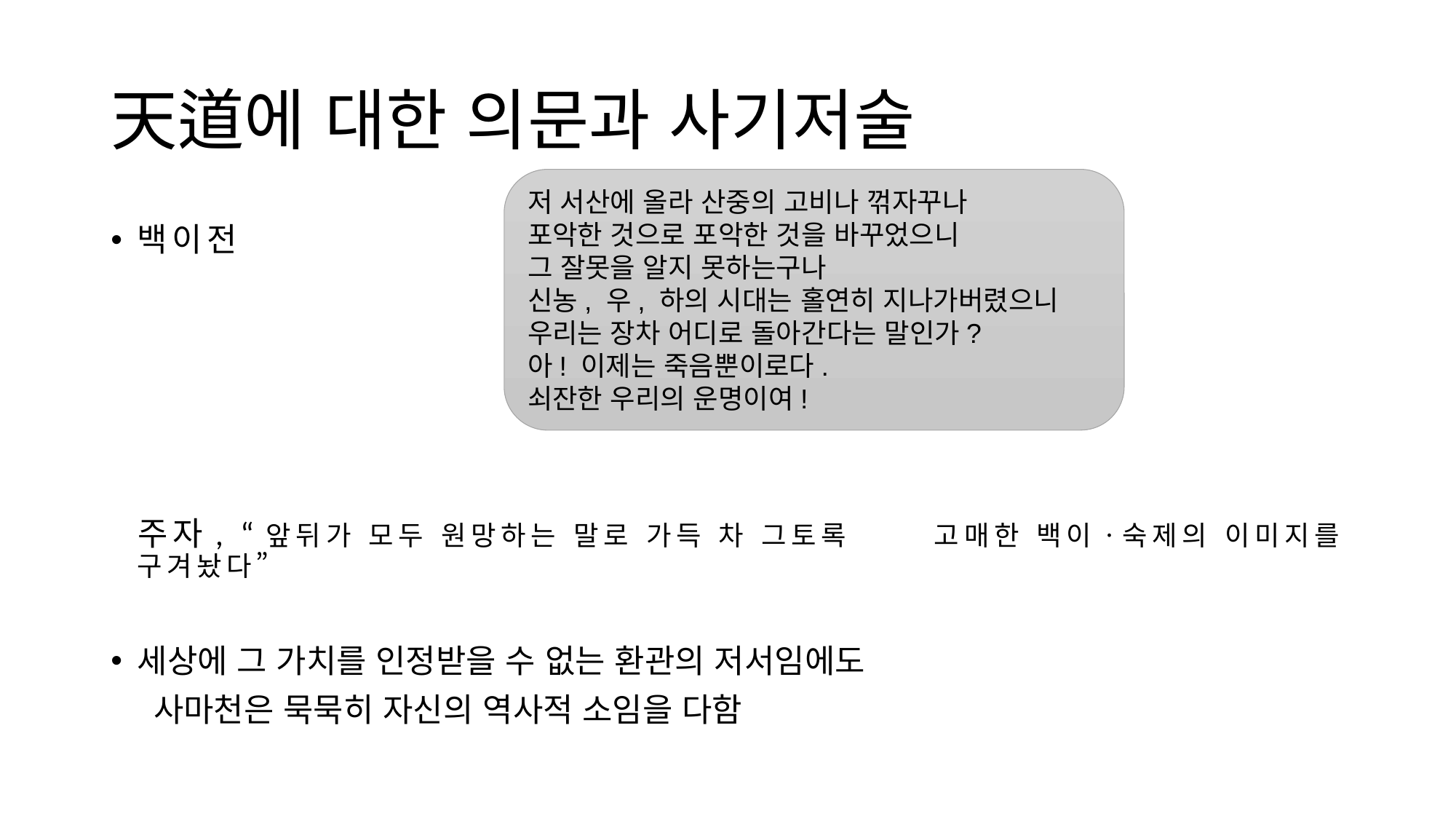

# 天道에 대한 의문과 사기저술
저 서산에 올라 산중의 고비나 꺾자꾸나
포악한 것으로 포악한 것을 바꾸었으니
그 잘못을 알지 못하는구나
신농, 우, 하의 시대는 홀연히 지나가버렸으니
우리는 장차 어디로 돌아간다는 말인가?
아! 이제는 죽음뿐이로다.
쇠잔한 우리의 운명이여!
백이전

		주자, “앞뒤가 모두 원망하는 말로 가득 차 그토록 		고매한 백이ㆍ숙제의 이미지를 구겨놨다”

세상에 그 가치를 인정받을 수 없는 환관의 저서임에도
	 사마천은 묵묵히 자신의 역사적 소임을 다함